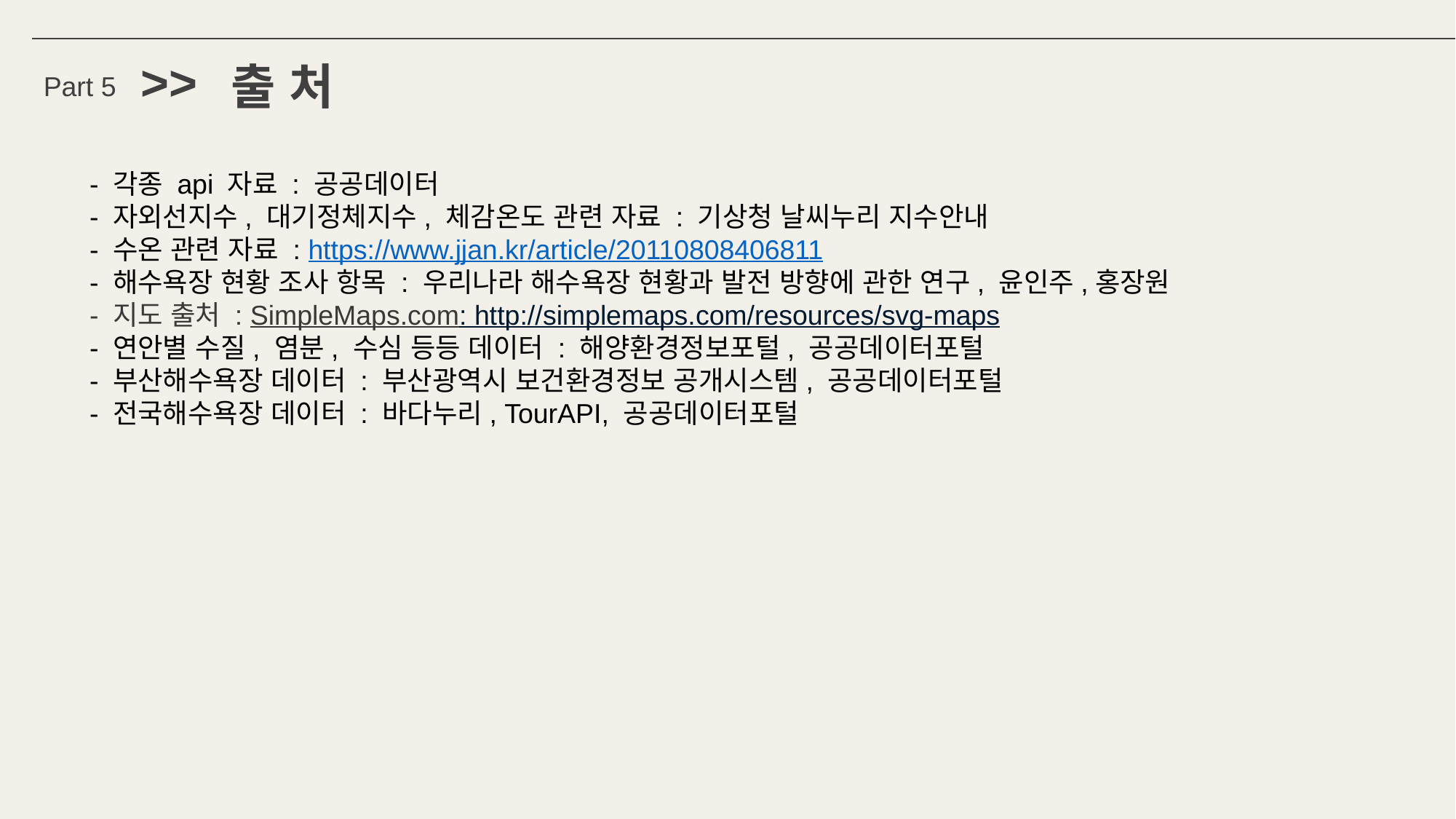

>>
출 처
Part 5
- 각종 api 자료 : 공공데이터
- 자외선지수, 대기정체지수, 체감온도 관련 자료 : 기상청 날씨누리 지수안내
- 수온 관련 자료 : https://www.jjan.kr/article/20110808406811
- 해수욕장 현황 조사 항목 : 우리나라 해수욕장 현황과 발전 방향에 관한 연구, 윤인주,홍장원
- 지도 출처 : SimpleMaps.com: http://simplemaps.com/resources/svg-maps
- 연안별 수질, 염분, 수심 등등 데이터 : 해양환경정보포털, 공공데이터포털
- 부산해수욕장 데이터 : 부산광역시 보건환경정보 공개시스템, 공공데이터포털
- 전국해수욕장 데이터 : 바다누리, TourAPI, 공공데이터포털